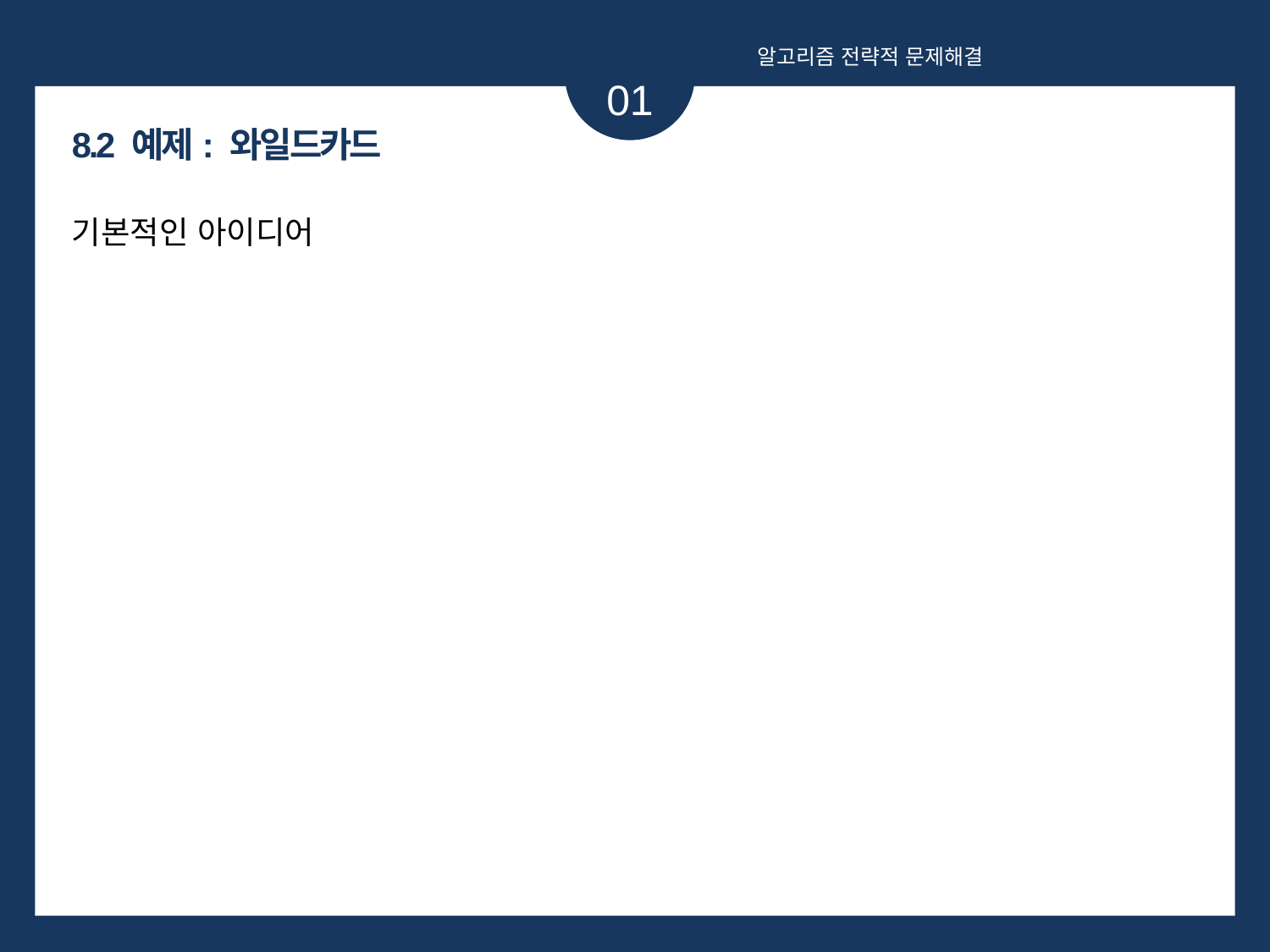

알고리즘 전략적 문제해결
01

8.2 예제: 와일드카드
기본적인 아이디어